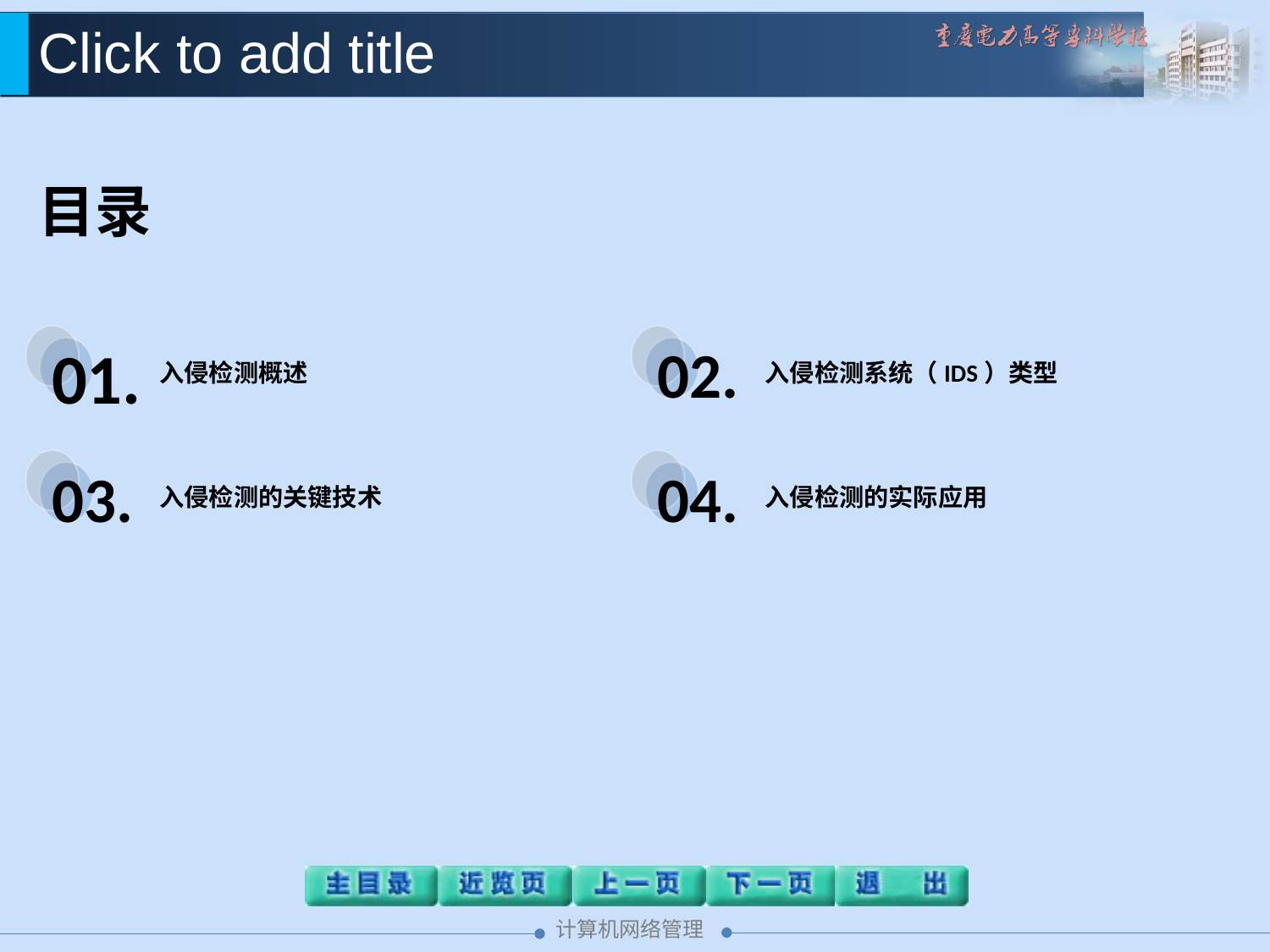

Click to add title
目录

02.
入侵检测系统（IDS）类型
01.
入侵检测概述

03.
入侵检测的关键技术
04.
入侵检测的实际应用